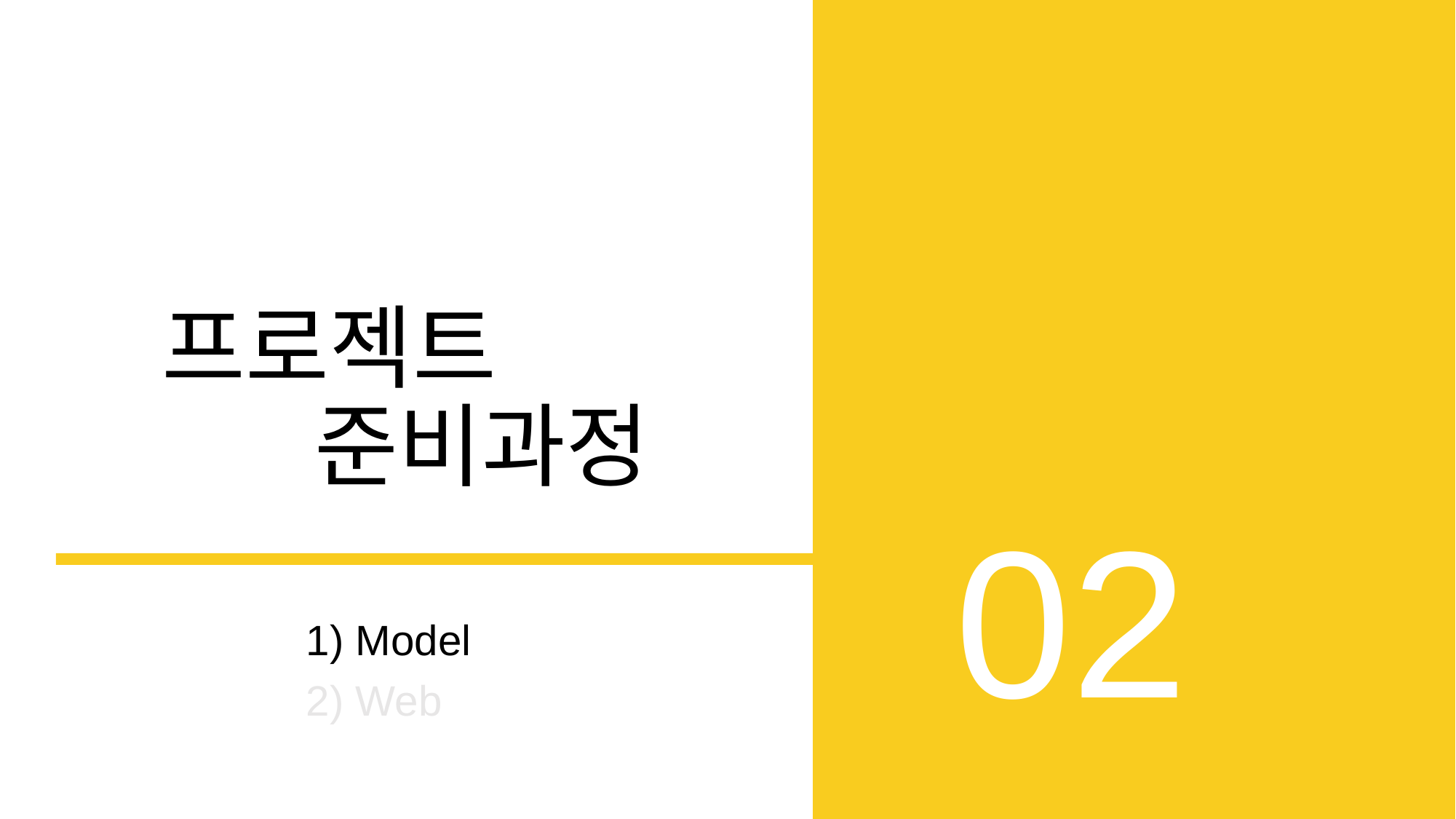

프로젝트
      준비과정

1) Model
2) Web
02